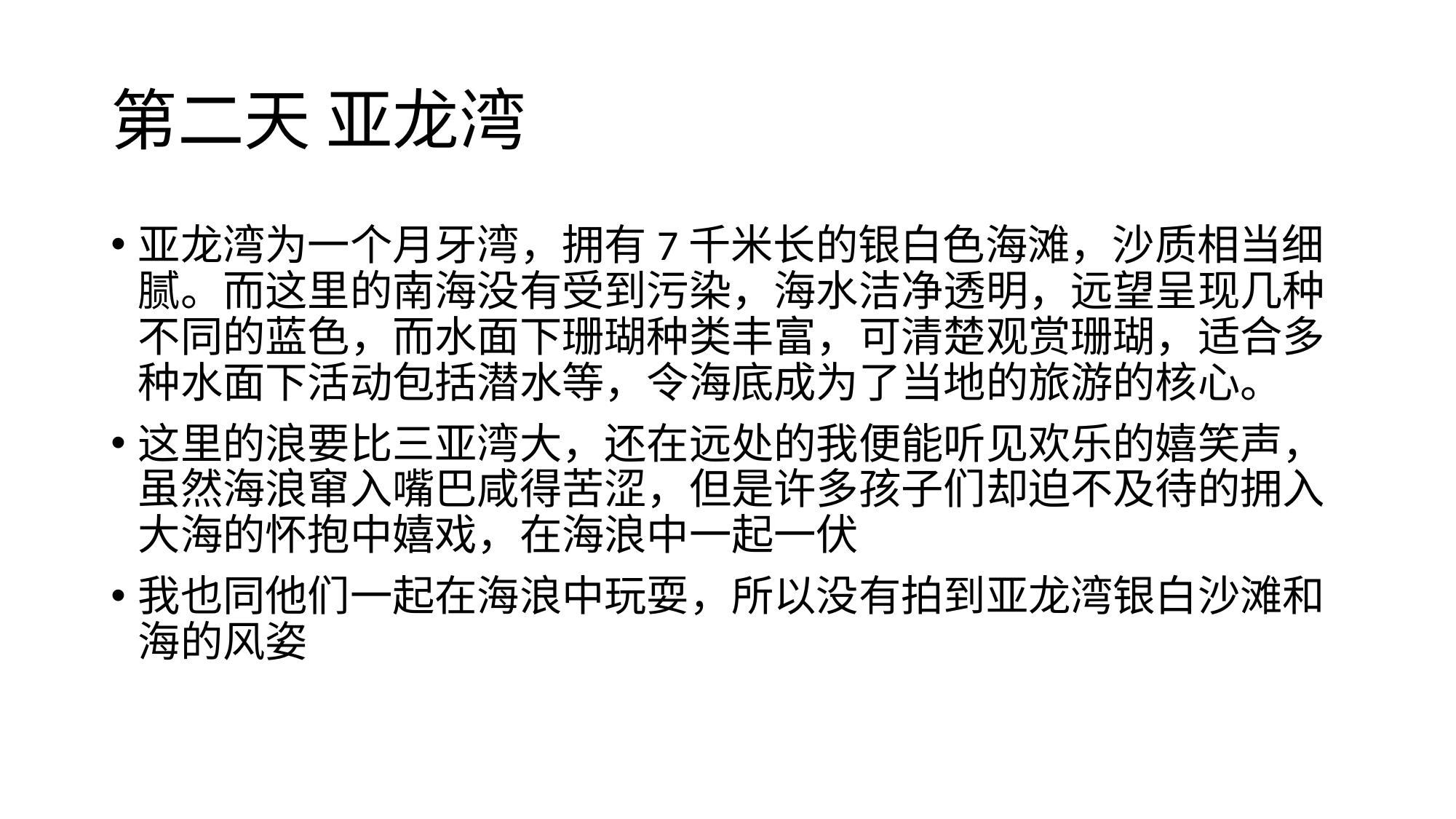

# 第二天 亚龙湾
亚龙湾为一个月牙湾，拥有7千米长的银白色海滩，沙质相当细腻。而这里的南海没有受到污染，海水洁净透明，远望呈现几种不同的蓝色，而水面下珊瑚种类丰富，可清楚观赏珊瑚，适合多种水面下活动包括潜水等，令海底成为了当地的旅游的核心。
这里的浪要比三亚湾大，还在远处的我便能听见欢乐的嬉笑声，虽然海浪窜入嘴巴咸得苦涩，但是许多孩子们却迫不及待的拥入大海的怀抱中嬉戏，在海浪中一起一伏
我也同他们一起在海浪中玩耍，所以没有拍到亚龙湾银白沙滩和海的风姿